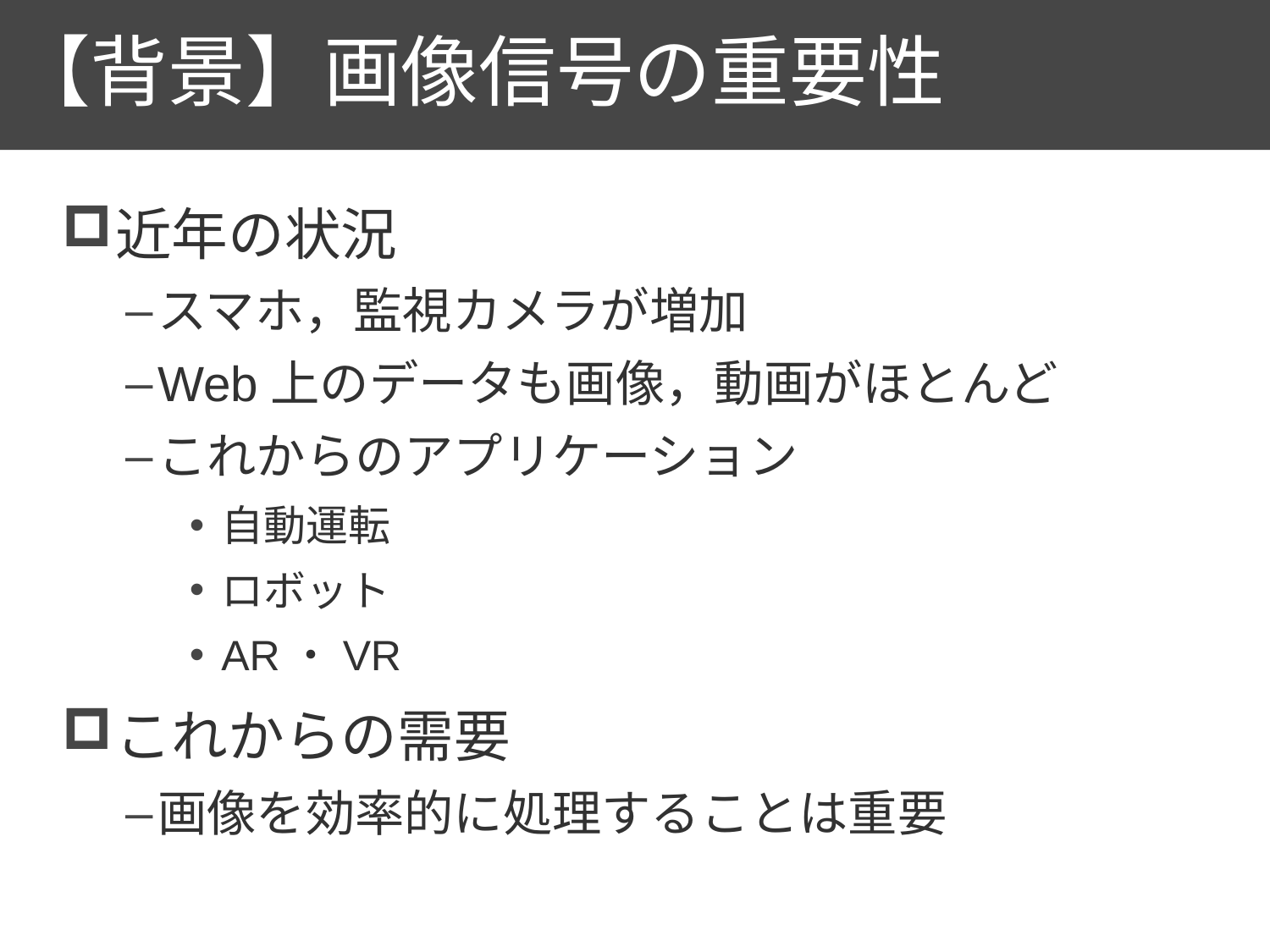

# 【背景】画像信号の重要性
27
近年の状況
スマホ，監視カメラが増加
Web上のデータも画像，動画がほとんど
これからのアプリケーション
自動運転
ロボット
AR・VR
これからの需要
画像を効率的に処理することは重要